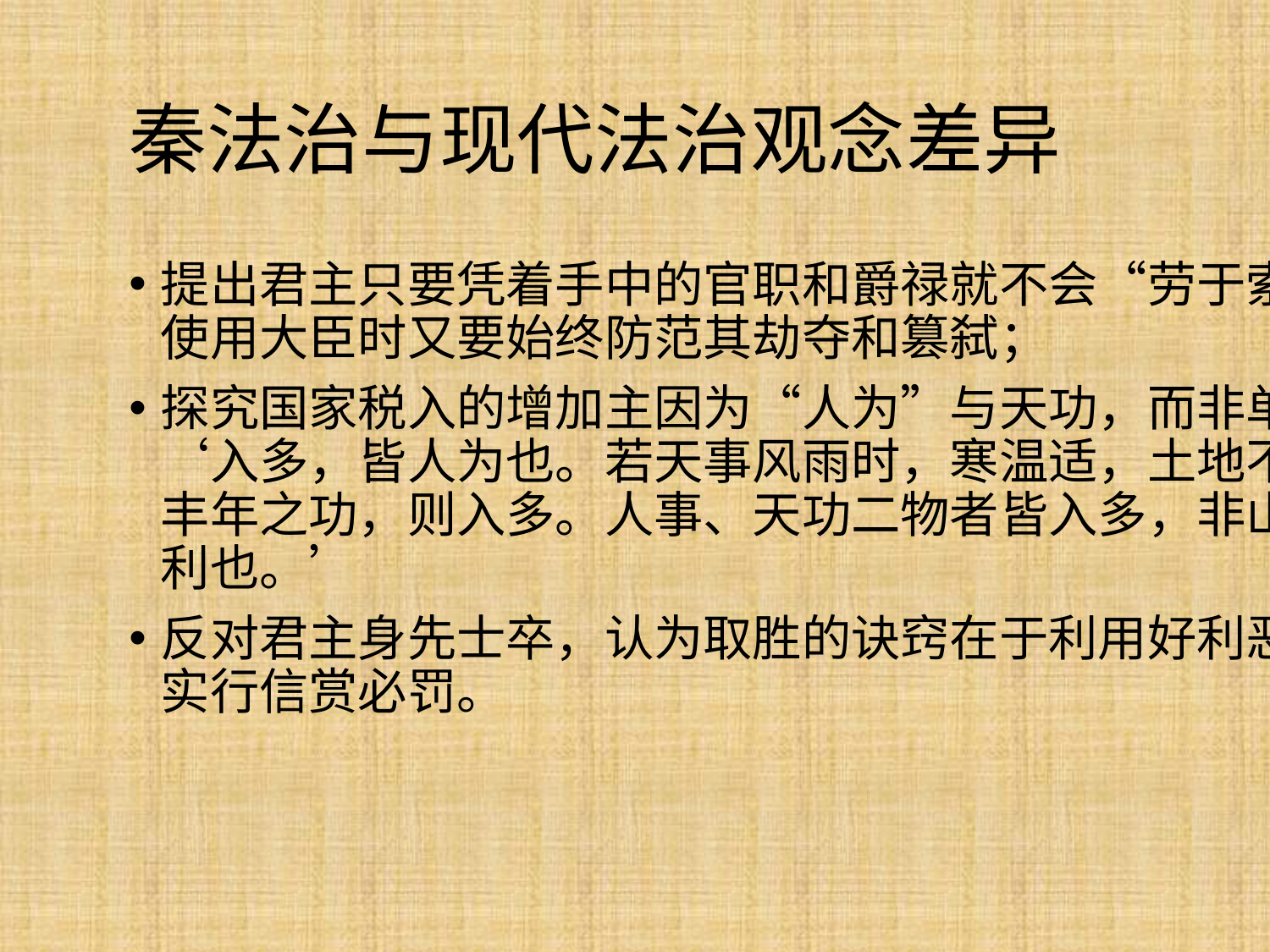

# 秦法治与现代法治观念差异
提出君主只要凭着手中的官职和爵禄就不会“劳于索人”，同时使用大臣时又要始终防范其劫夺和篡弑；
探究国家税入的增加主因为“人为”与天功，而非单纯因为地利；‘入多，皆人为也。若天事风雨时，寒温适，土地不加大，而有丰年之功，则入多。人事、天功二物者皆入多，非山林、泽谷之利也。’
反对君主身先士卒，认为取胜的诀窍在于利用好利恶害的人性，实行信赏必罚。